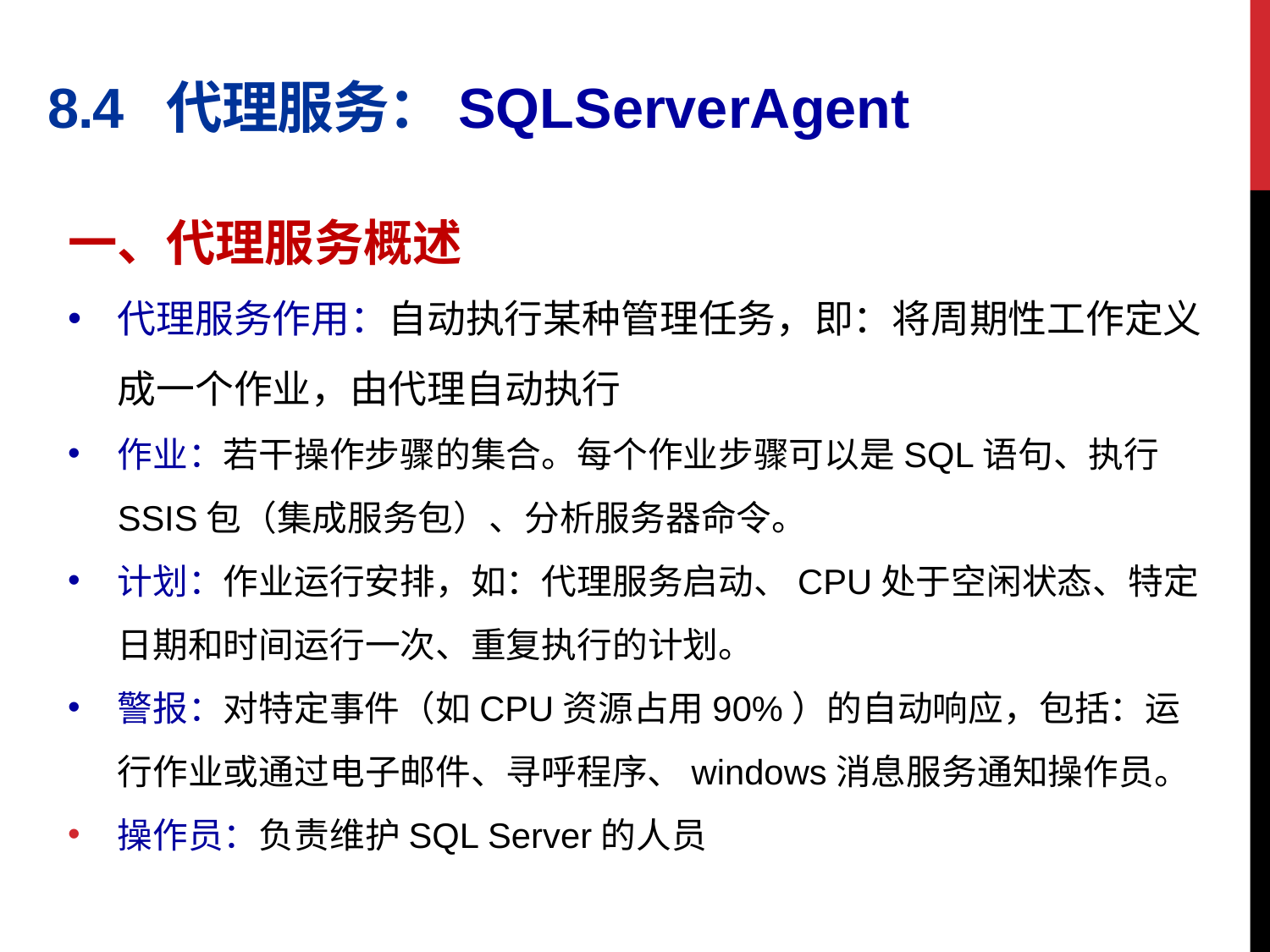

# 8.4  代理服务：SQLServerAgent
一、代理服务概述
代理服务作用：自动执行某种管理任务，即：将周期性工作定义成一个作业，由代理自动执行
作业：若干操作步骤的集合。每个作业步骤可以是SQL语句、执行SSIS包（集成服务包）、分析服务器命令。
计划：作业运行安排，如：代理服务启动、CPU处于空闲状态、特定日期和时间运行一次、重复执行的计划。
警报：对特定事件（如CPU资源占用90%）的自动响应，包括：运行作业或通过电子邮件、寻呼程序、windows消息服务通知操作员。
操作员：负责维护SQL Server的人员